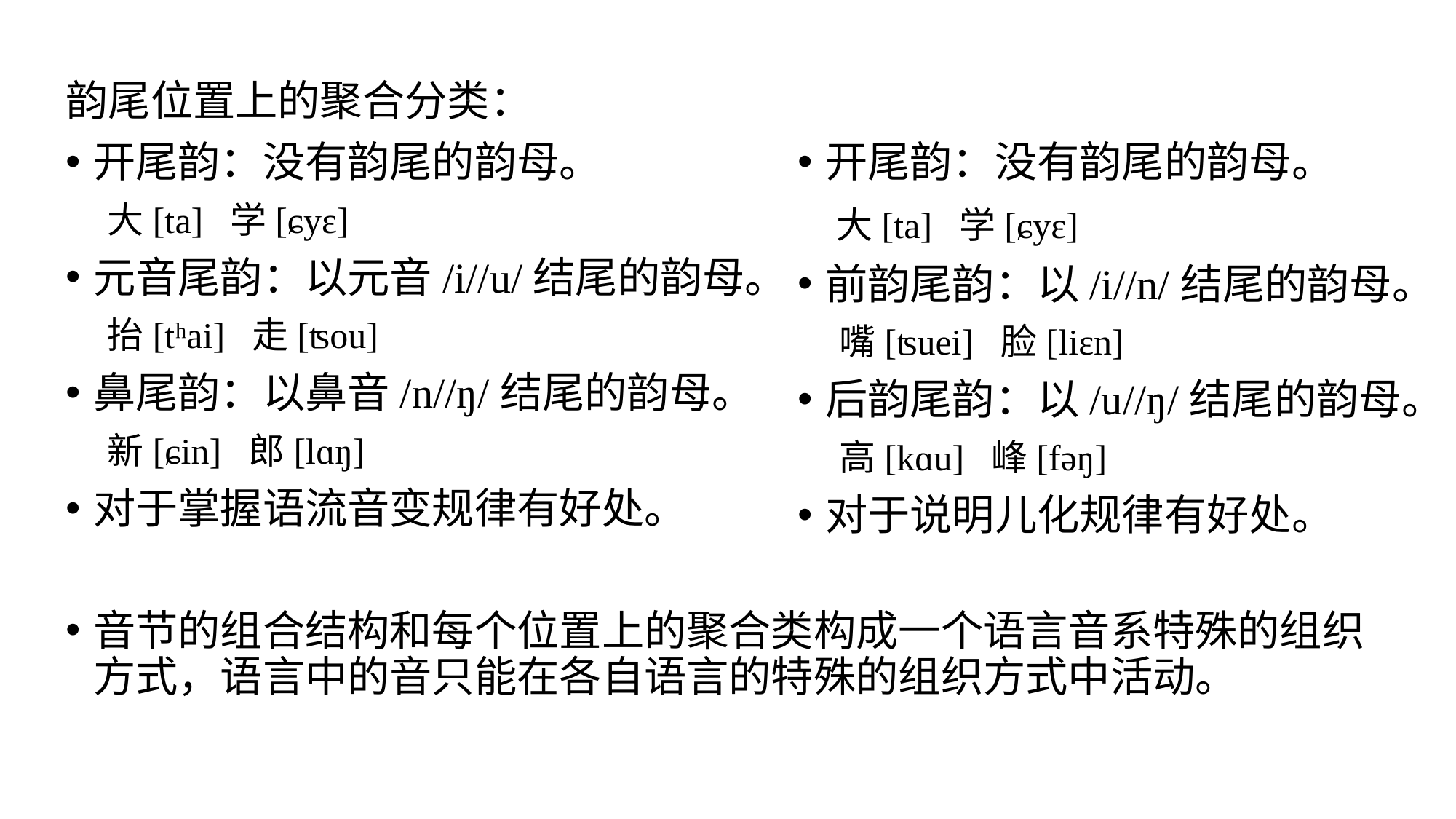

韵尾位置上的聚合分类：
开尾韵：没有韵尾的韵母。
    大[ta]  学[ɕyɛ]
元音尾韵：以元音/i//u/结尾的韵母。
    抬[tʰai]  走[ʦou]
鼻尾韵：以鼻音/n//ŋ/结尾的韵母。
    新[ɕin]  郎[lɑŋ]
对于掌握语流音变规律有好处。

音节的组合结构和每个位置上的聚合类构成一个语言音系特殊的组织方式，语言中的音只能在各自语言的特殊的组织方式中活动。
开尾韵：没有韵尾的韵母。
   大[ta]  学[ɕyɛ]
前韵尾韵：以/i//n/结尾的韵母。
    嘴[ʦuei]  脸[liɛn]
后韵尾韵：以/u//ŋ/结尾的韵母。
    高[kɑu]  峰[fəŋ]
对于说明儿化规律有好处。